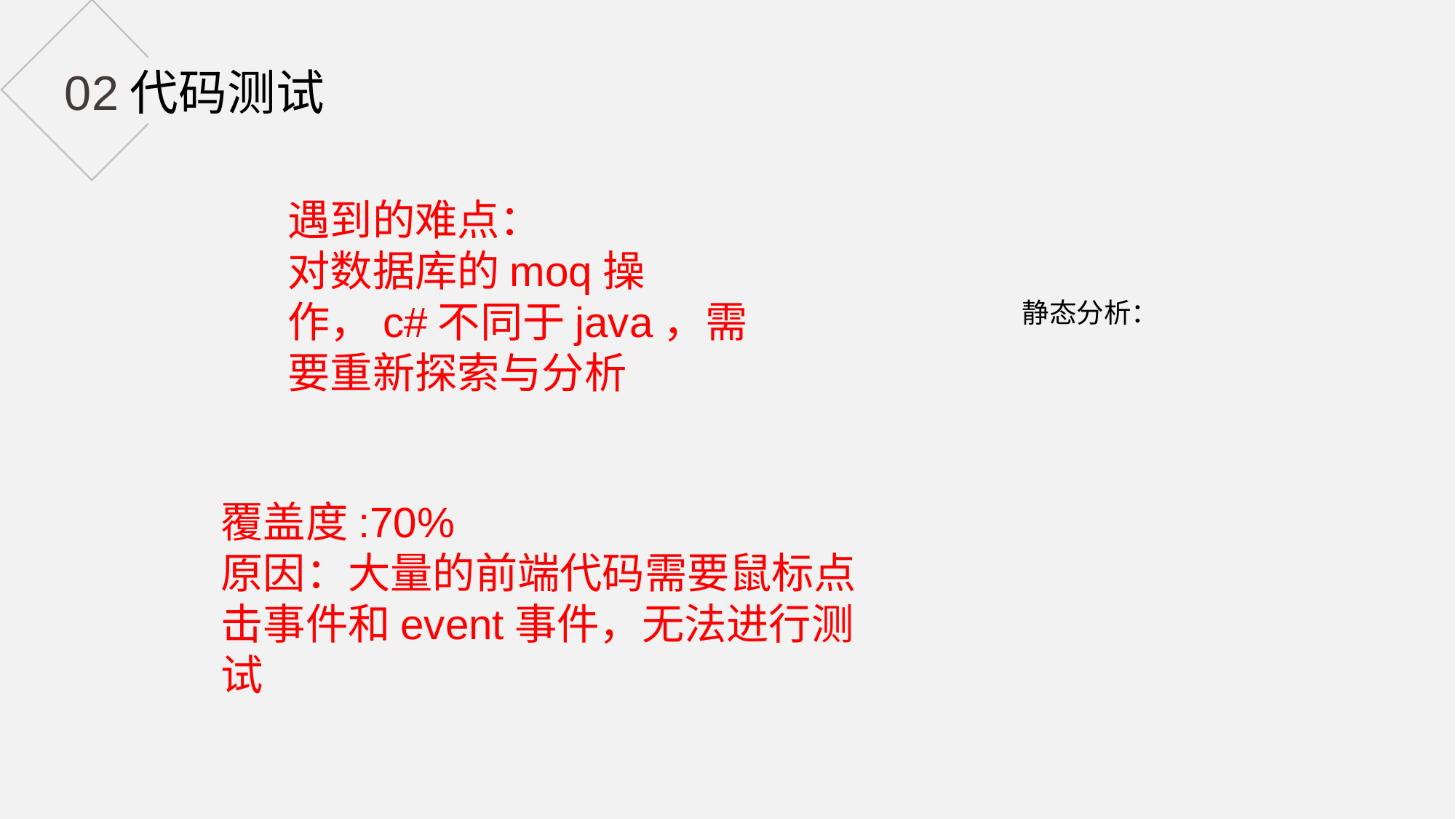

02代码测试
遇到的难点：
对数据库的moq操作，c#不同于java，需要重新探索与分析
静态分析：
覆盖度:70%
原因：大量的前端代码需要鼠标点击事件和event事件，无法进行测试